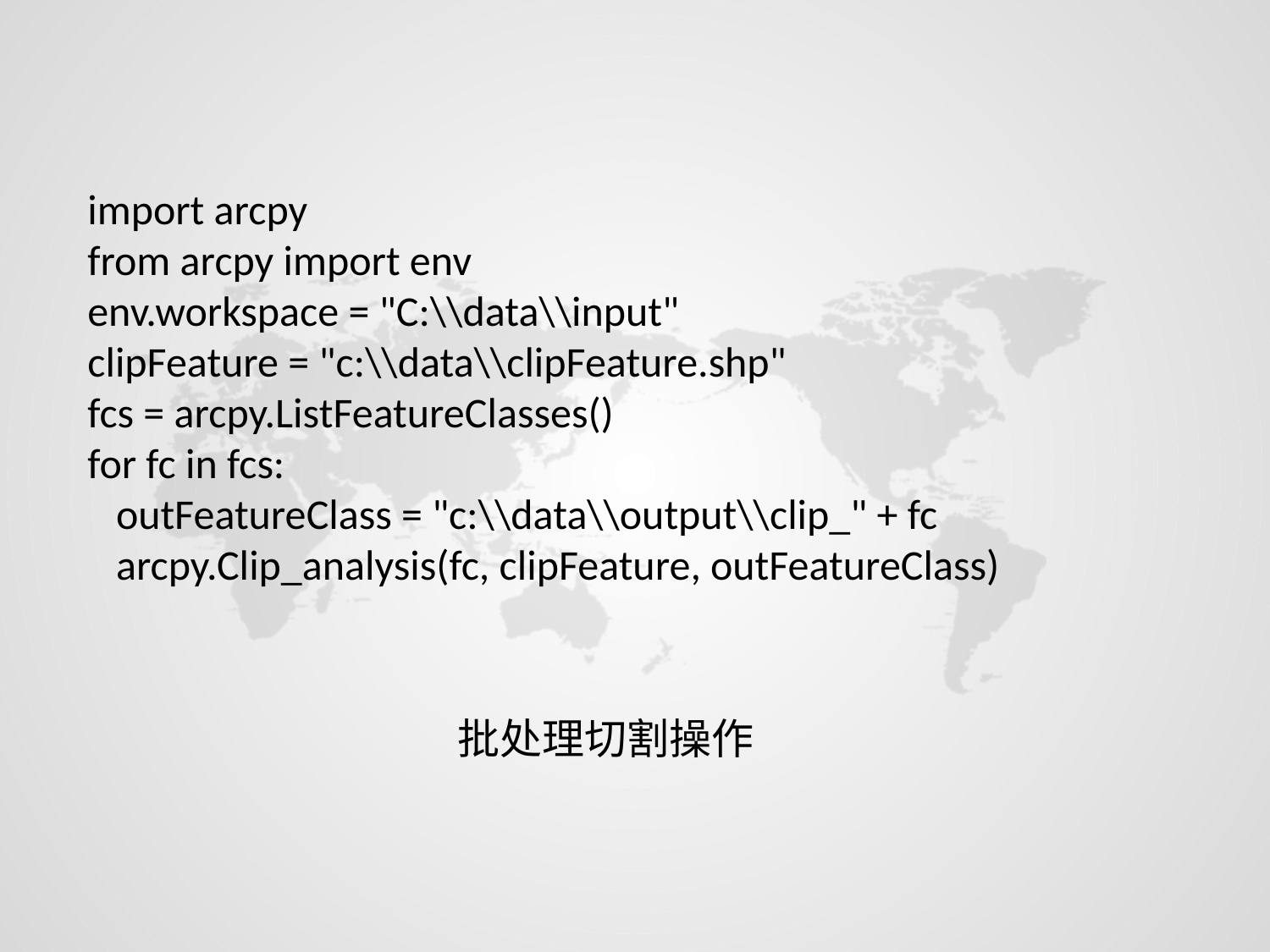

import arcpy
from arcpy import env
env.workspace = "C:\\data\\input"
clipFeature = "c:\\data\\clipFeature.shp"
fcs = arcpy.ListFeatureClasses()
for fc in fcs:
   outFeatureClass = "c:\\data\\output\\clip_" + fc
   arcpy.Clip_analysis(fc, clipFeature, outFeatureClass)

批处理切割操作